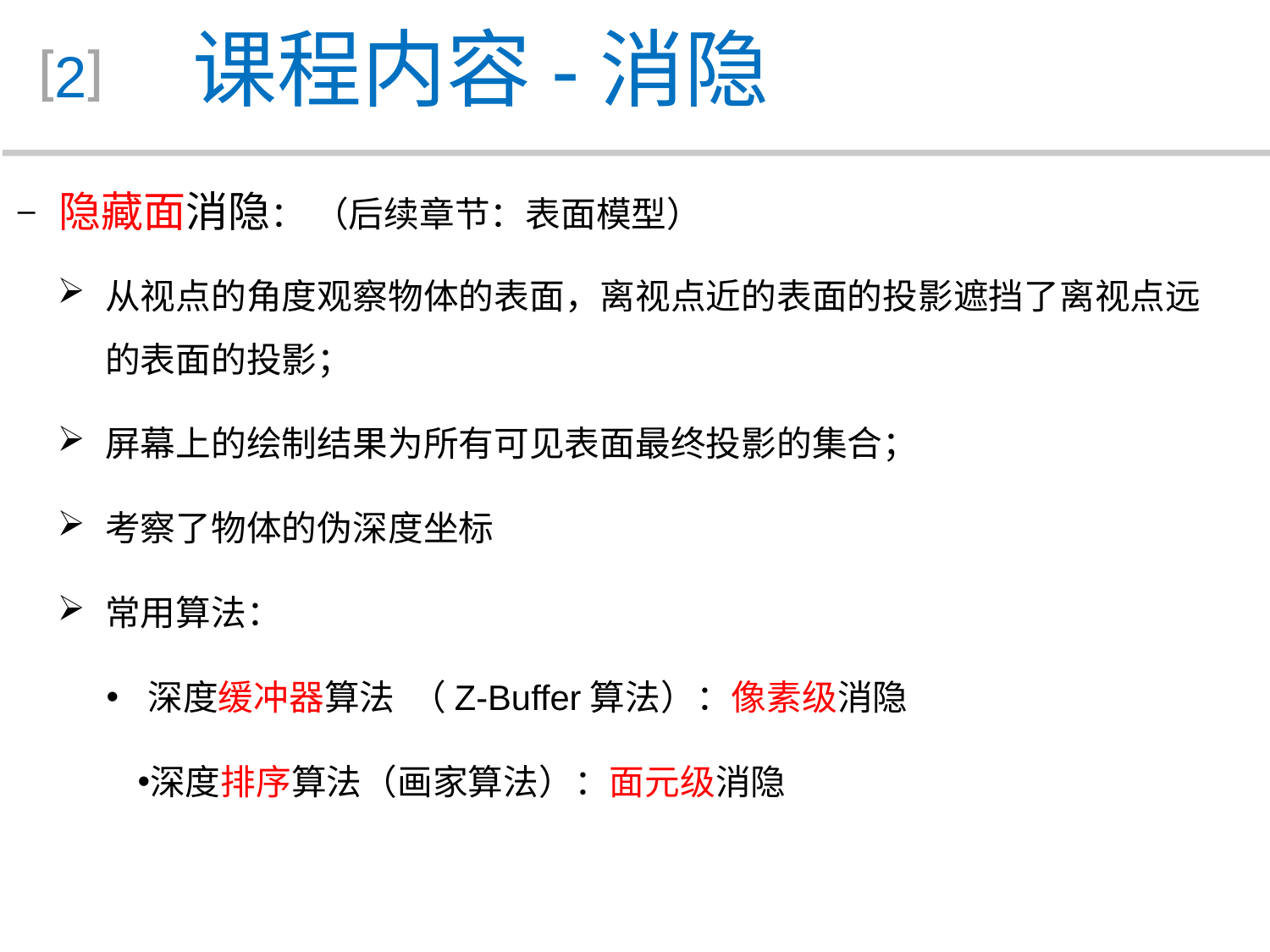

课程内容-消隐
2

  隐藏面消隐： （后续章节：表面模型）

从视点的角度观察物体的表面，离视点近的表面的投影遮挡了离视点远的表面的投影；
屏幕上的绘制结果为所有可见表面最终投影的集合；
考察了物体的伪深度坐标
常用算法：
 深度缓冲器算法  （Z-Buffer算法）：像素级消隐
深度排序算法（画家算法）：面元级消隐